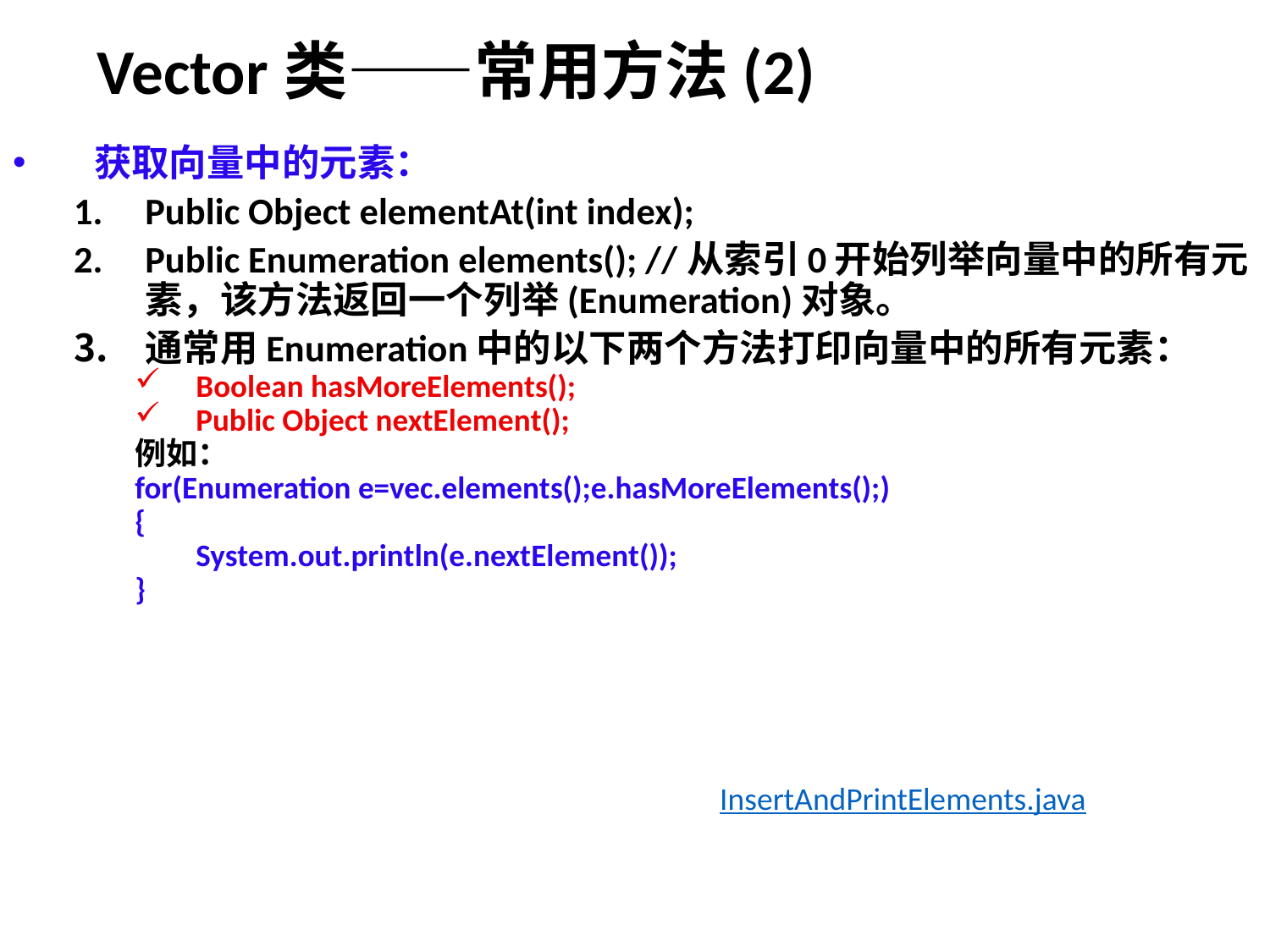

# Vector类——常用方法(2)
获取向量中的元素：
Public Object elementAt(int index);
Public Enumeration elements(); //从索引0开始列举向量中的所有元素，该方法返回一个列举(Enumeration)对象。
通常用Enumeration中的以下两个方法打印向量中的所有元素：
Boolean hasMoreElements();
Public Object nextElement();
例如：
for(Enumeration e=vec.elements();e.hasMoreElements();)
{
		System.out.println(e.nextElement());
}

元素：
InsertAndPrintElements.java